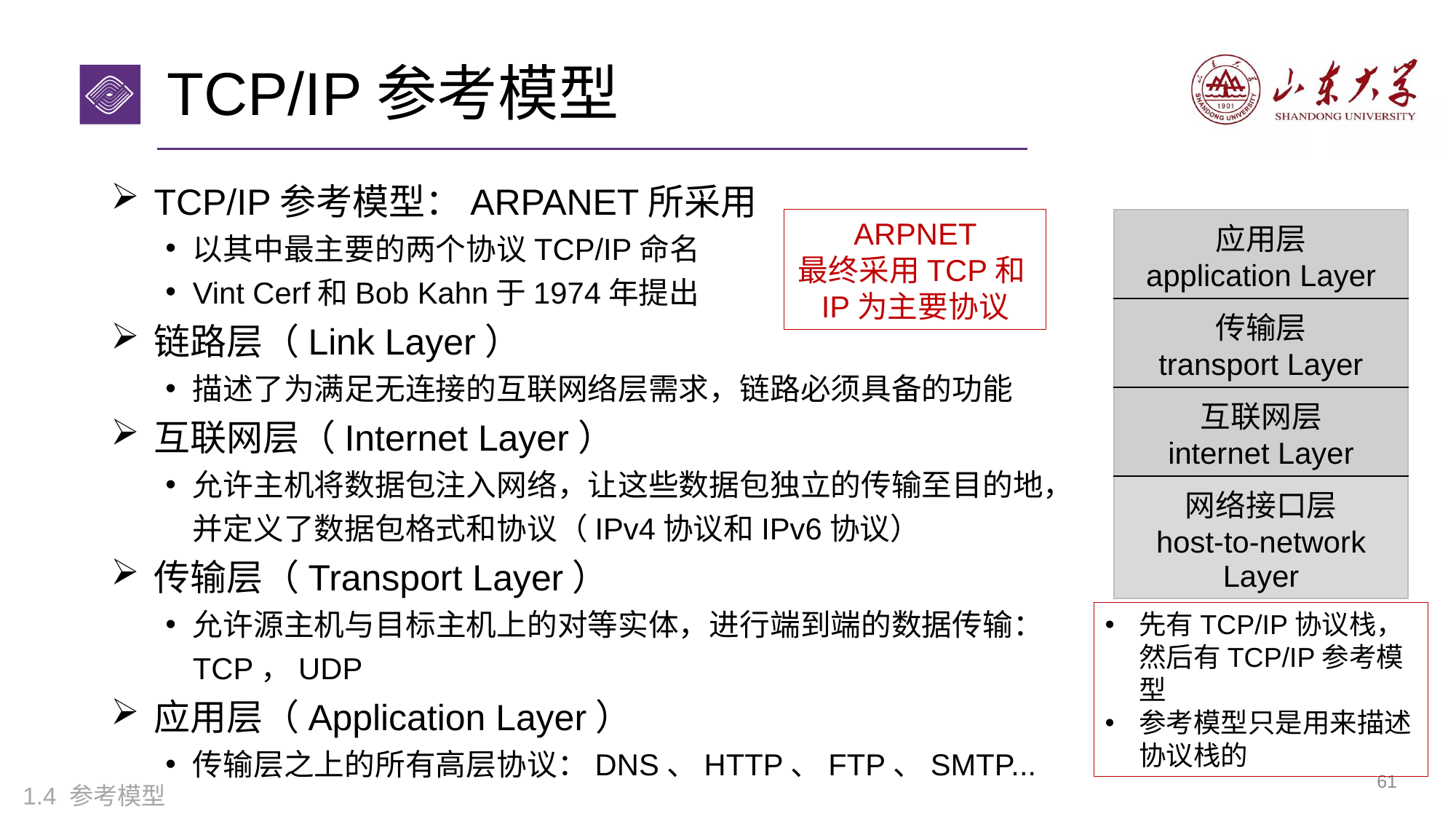

# TCP/IP参考模型
TCP/IP参考模型：ARPANET所采用
以其中最主要的两个协议TCP/IP命名
Vint Cerf和Bob Kahn于1974年提出
链路层（Link Layer）
描述了为满足无连接的互联网络层需求，链路必须具备的功能
互联网层（Internet Layer）
允许主机将数据包注入网络，让这些数据包独立的传输至目的地，并定义了数据包格式和协议（IPv4协议和IPv6协议）
传输层（Transport Layer）
允许源主机与目标主机上的对等实体，进行端到端的数据传输：TCP，UDP
应用层（Application Layer）
传输层之上的所有高层协议：DNS、HTTP、FTP、SMTP...
ARPNET
最终采用TCP和IP为主要协议
| 应用层 application Layer |
| --- |
| 传输层 transport Layer |
| 互联网层 internet Layer |
| 网络接口层 host-to-network Layer |
先有TCP/IP协议栈，然后有TCP/IP参考模型
参考模型只是用来描述协议栈的
61
1.4 参考模型